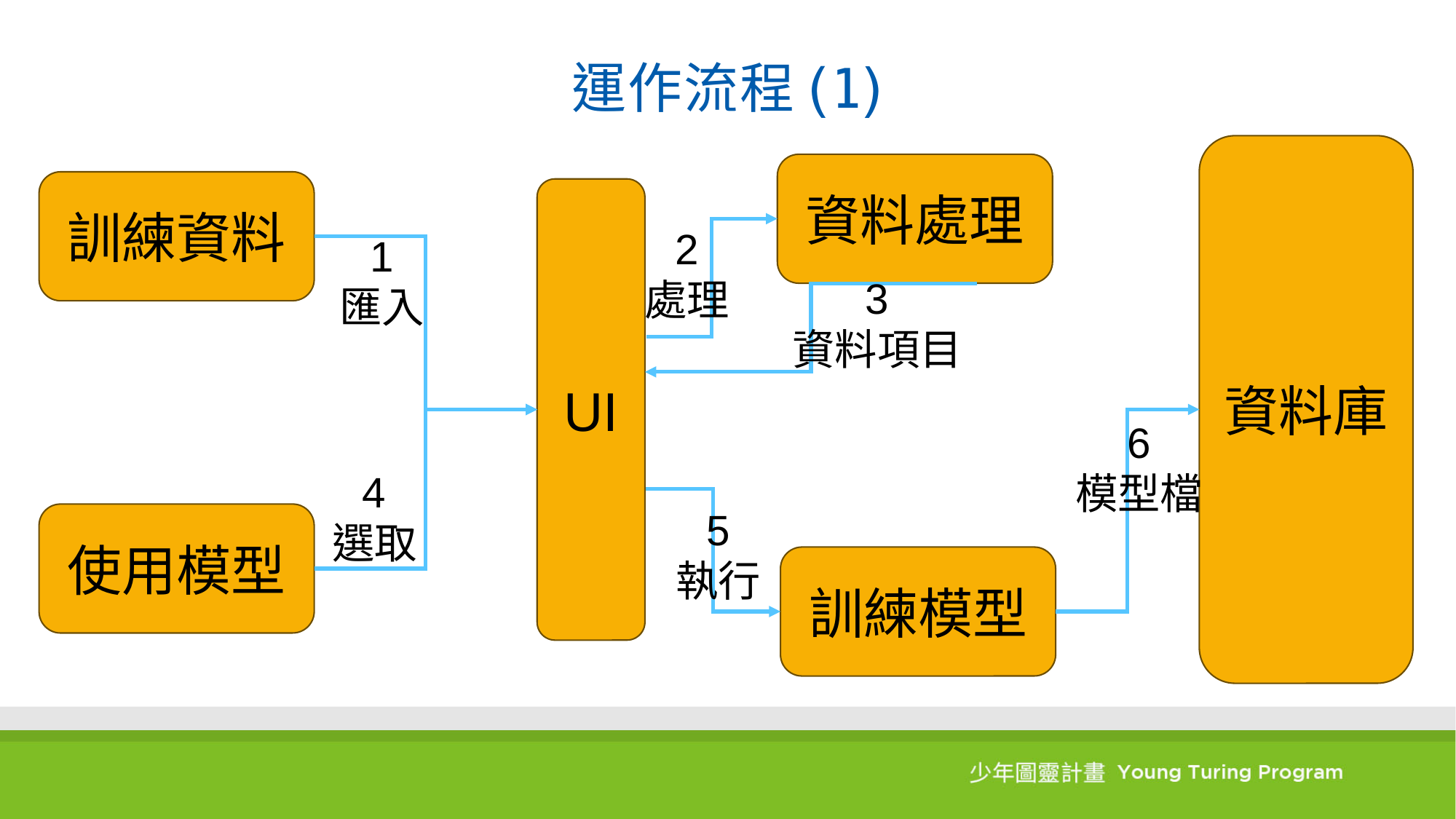

# 運作流程(1)
資料庫
資料處理
訓練資料
UI
2
處理
1
匯入
3
資料項目
6
模型檔
4
選取
5
執行
使用模型
訓練模型